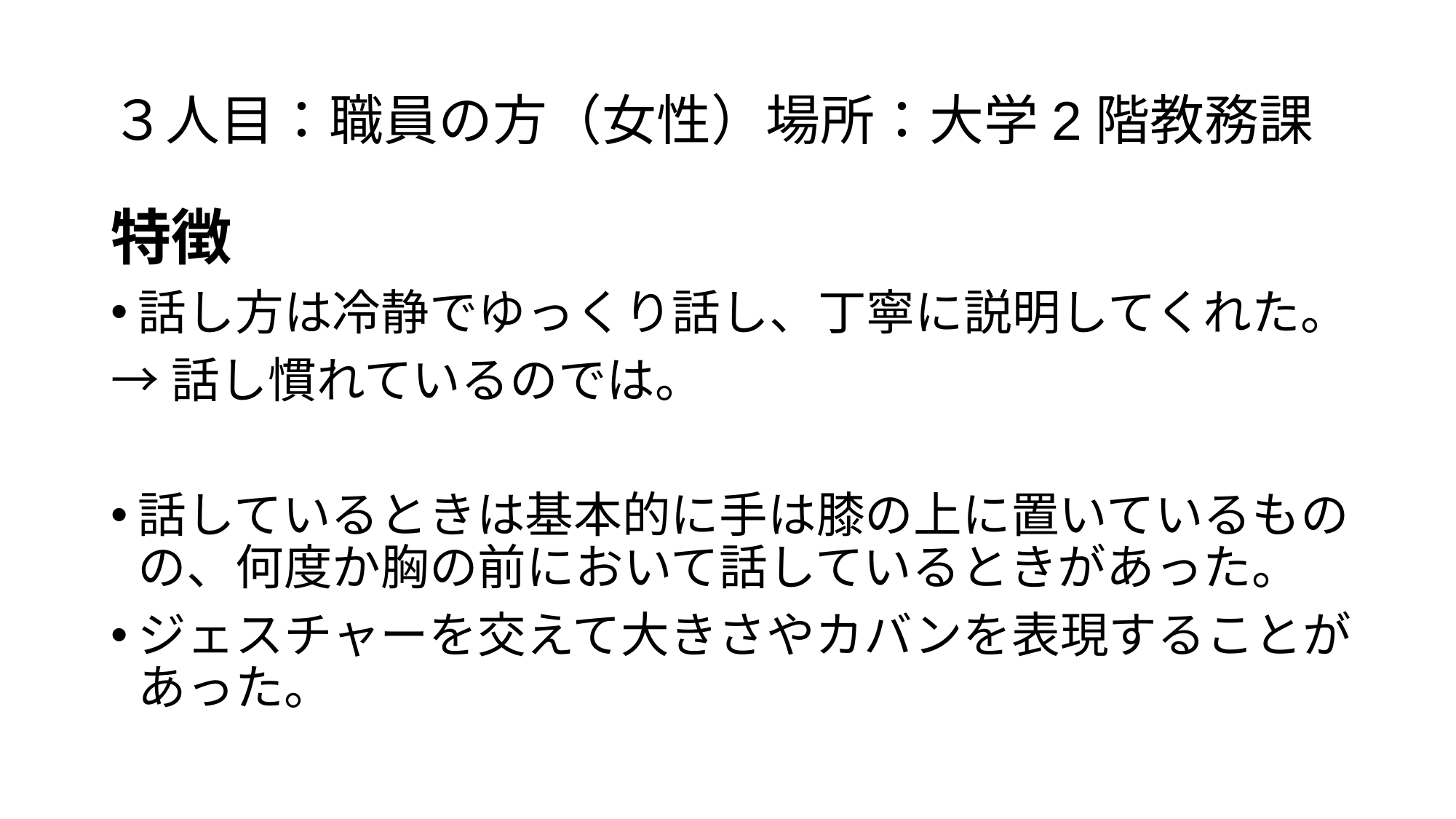

# ３人目：職員の方（女性）場所：大学2階教務課
特徴
話し方は冷静でゆっくり話し、丁寧に説明してくれた。
→話し慣れているのでは。

話しているときは基本的に手は膝の上に置いているものの、何度か胸の前において話しているときがあった。
ジェスチャーを交えて大きさやカバンを表現することがあった。